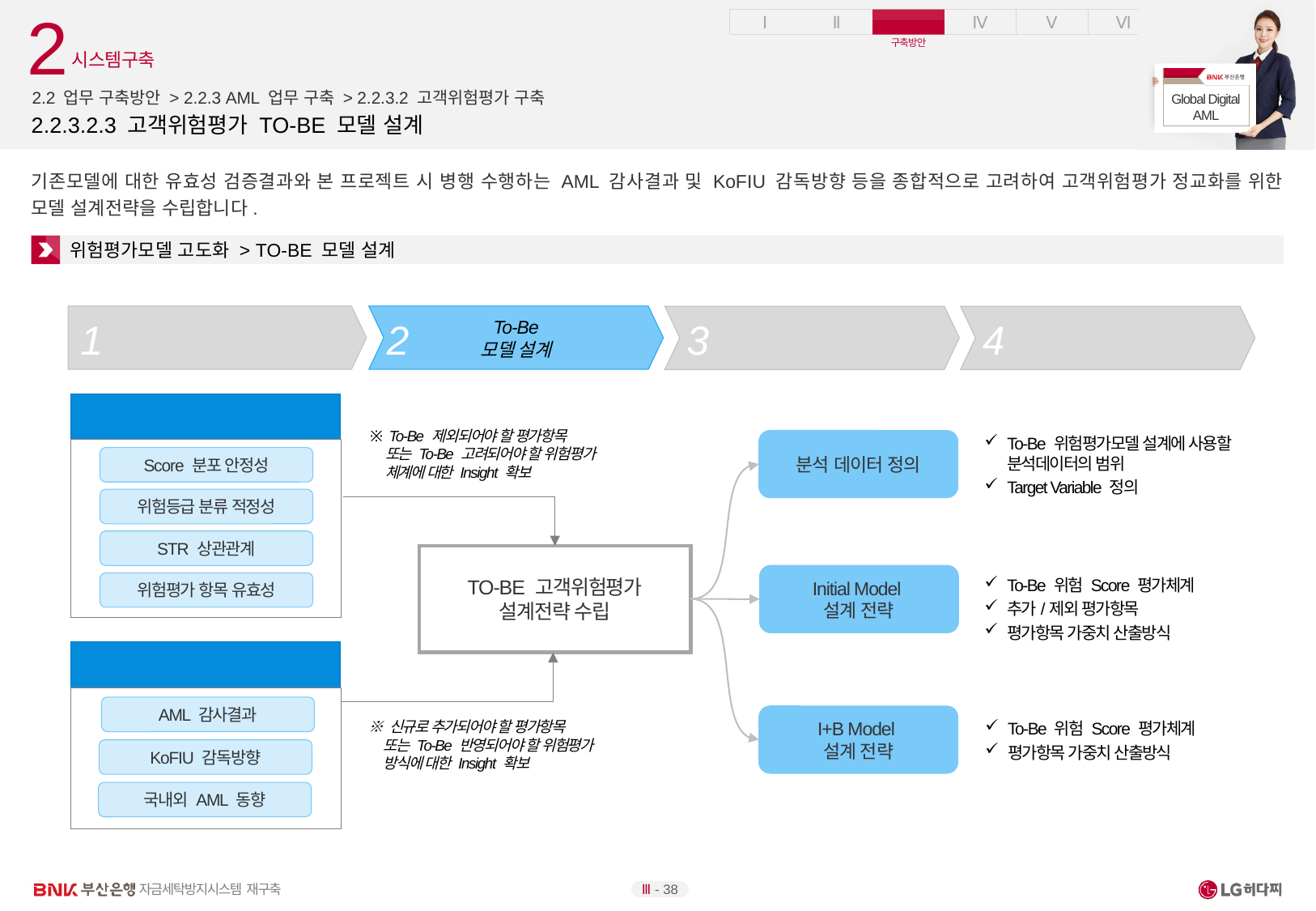

2
시스템구축
2.2 업무 구축방안 > 2.2.3 AML 업무 구축 > 2.2.3.2 고객위험평가 구축
# 2.2.3.2.3 고객위험평가 TO-BE 모델 설계
기존모델에 대한 유효성 검증결과와 본 프로젝트 시 병행 수행하는 AML 감사결과 및 KoFIU 감독방향 등을 종합적으로 고려하여 고객위험평가 정교화를 위한 모델 설계전략을 수립합니다.
위험평가모델 고도화 > TO-BE 모델 설계

기존 모델
유효성검증
To-Be
모델 설계
모델 적용
방안 수립
모델 평가
및 테스트
4
1
2
3
기존모델 유효성 검증결과
※  To-Be 제외되어야 할 평가항목
     또는 To-Be 고려되어야 할 위험평가
     체계에 대한 Insight 확보
To-Be 위험평가모델 설계에 사용할 분석데이터의 범위
Target Variable 정의
분석 데이터 정의

Score 분포 안정성
위험등급 분류 적정성
STR 상관관계
TO-BE 고객위험평가
설계전략 수립
Initial Model
설계 전략
To-Be 위험 Score 평가체계
추가/제외 평가항목
평가항목 가중치 산출방식
위험평가 항목 유효성
AML 감사 및 정책변화 방향

AML 감사결과
I+B Model
설계 전략
※ 신규로 추가되어야 할 평가항목
     또는 To-Be 반영되어야 할 위험평가
     방식에 대한 Insight 확보
To-Be 위험 Score 평가체계
평가항목 가중치 산출방식
KoFIU 감독방향
국내외 AML 동향
Ⅲ - 38